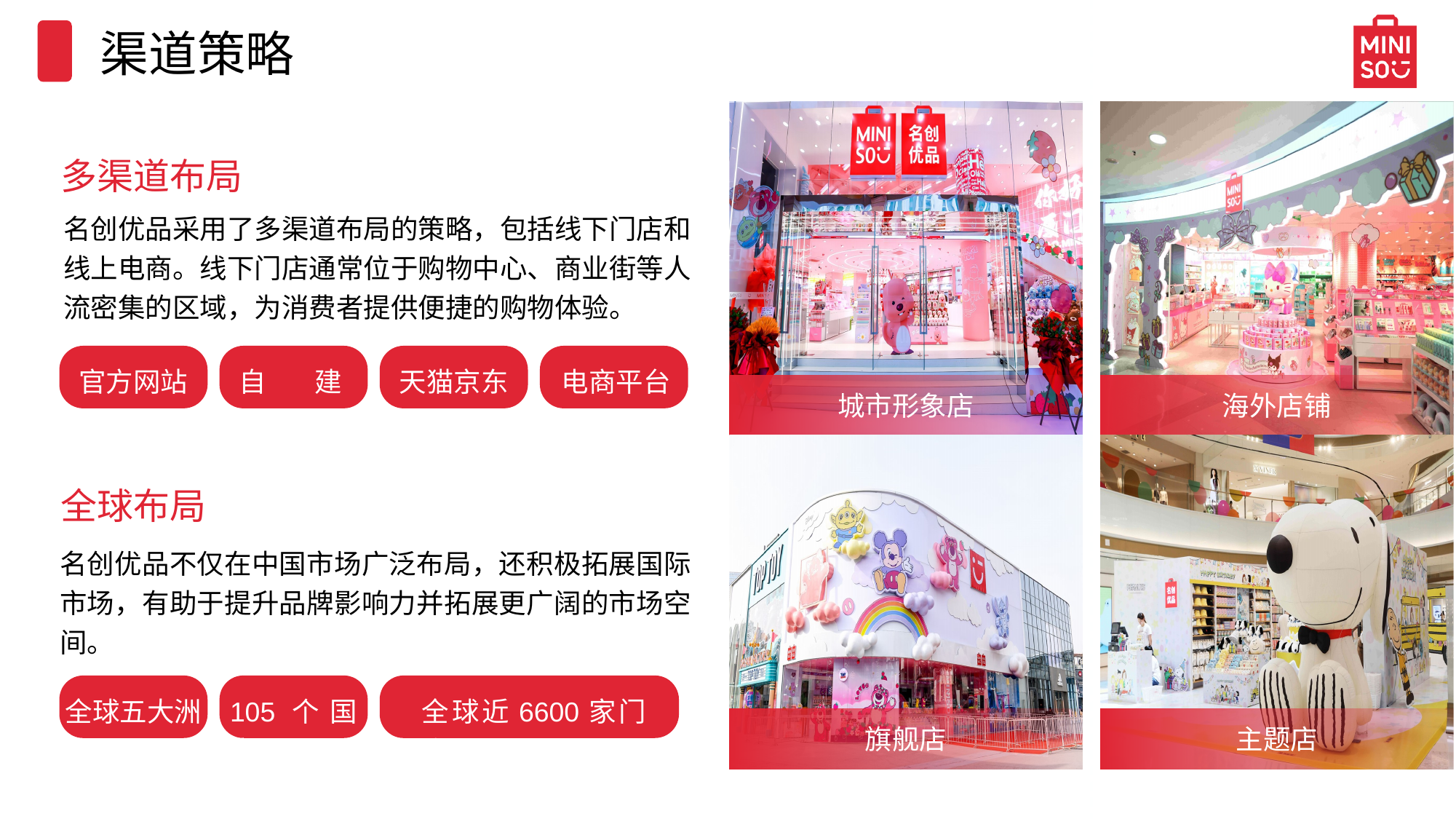

渠道策略

多渠道布局
名创优品采用了多渠道布局的策略，包括线下门店和线上电商。线下门店通常位于购物中心、商业街等人流密集的区域，为消费者提供便捷的购物体验。

官方网站
自建APP
天猫京东
电商平台
城市形象店
海外店铺

全球布局
名创优品不仅在中国市场广泛布局，还积极拓展国际市场，有助于提升品牌影响力并拓展更广阔的市场空间。

全球五大洲
105个国家
全球近6600家门店
旗舰店
主题店